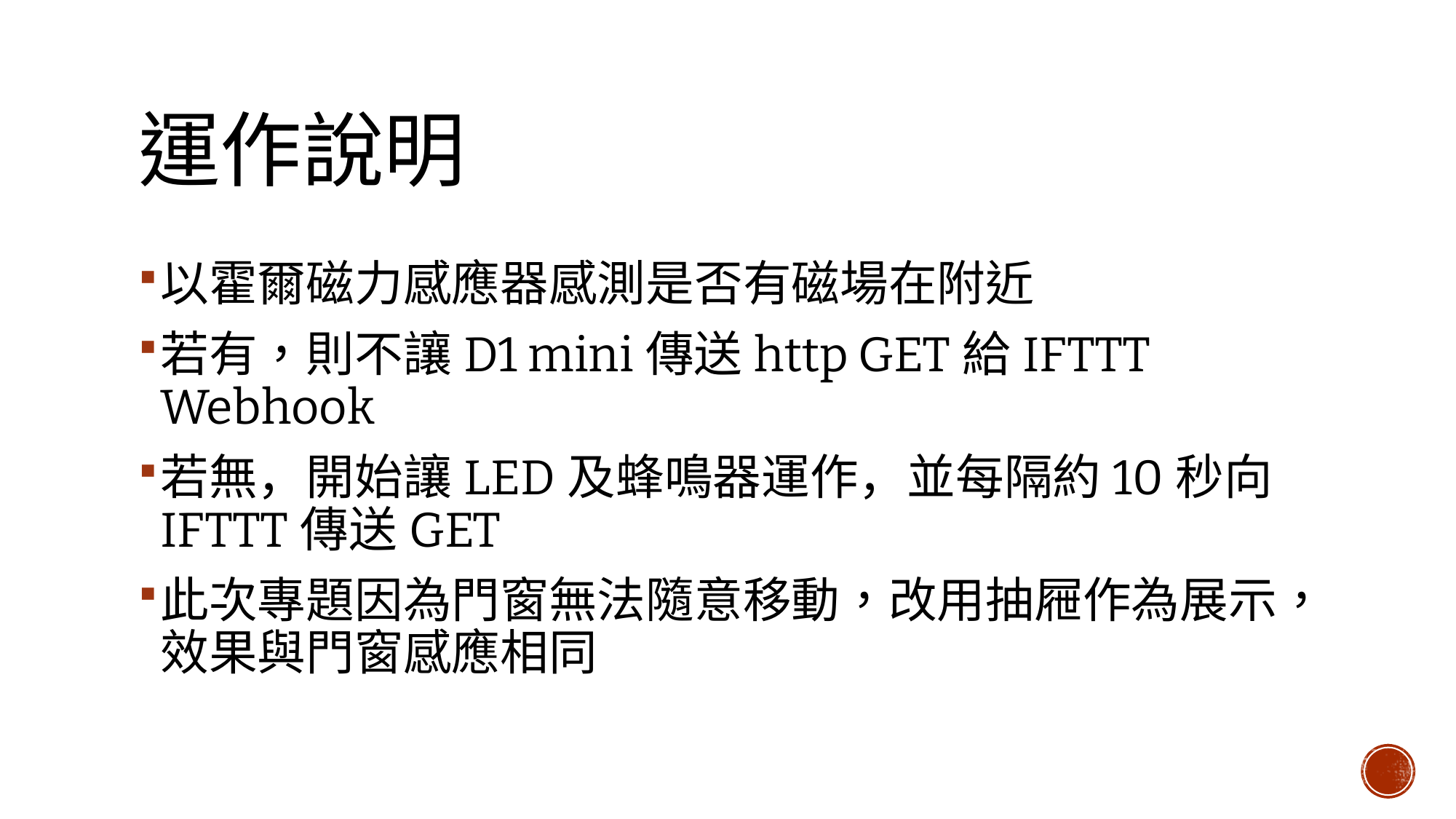

# 運作說明
以霍爾磁力感應器感測是否有磁場在附近
若有，則不讓D1 mini傳送http GET給IFTTT Webhook
若無，開始讓LED及蜂鳴器運作，並每隔約10秒向IFTTT傳送GET
此次專題因為門窗無法隨意移動，改用抽屜作為展示，效果與門窗感應相同